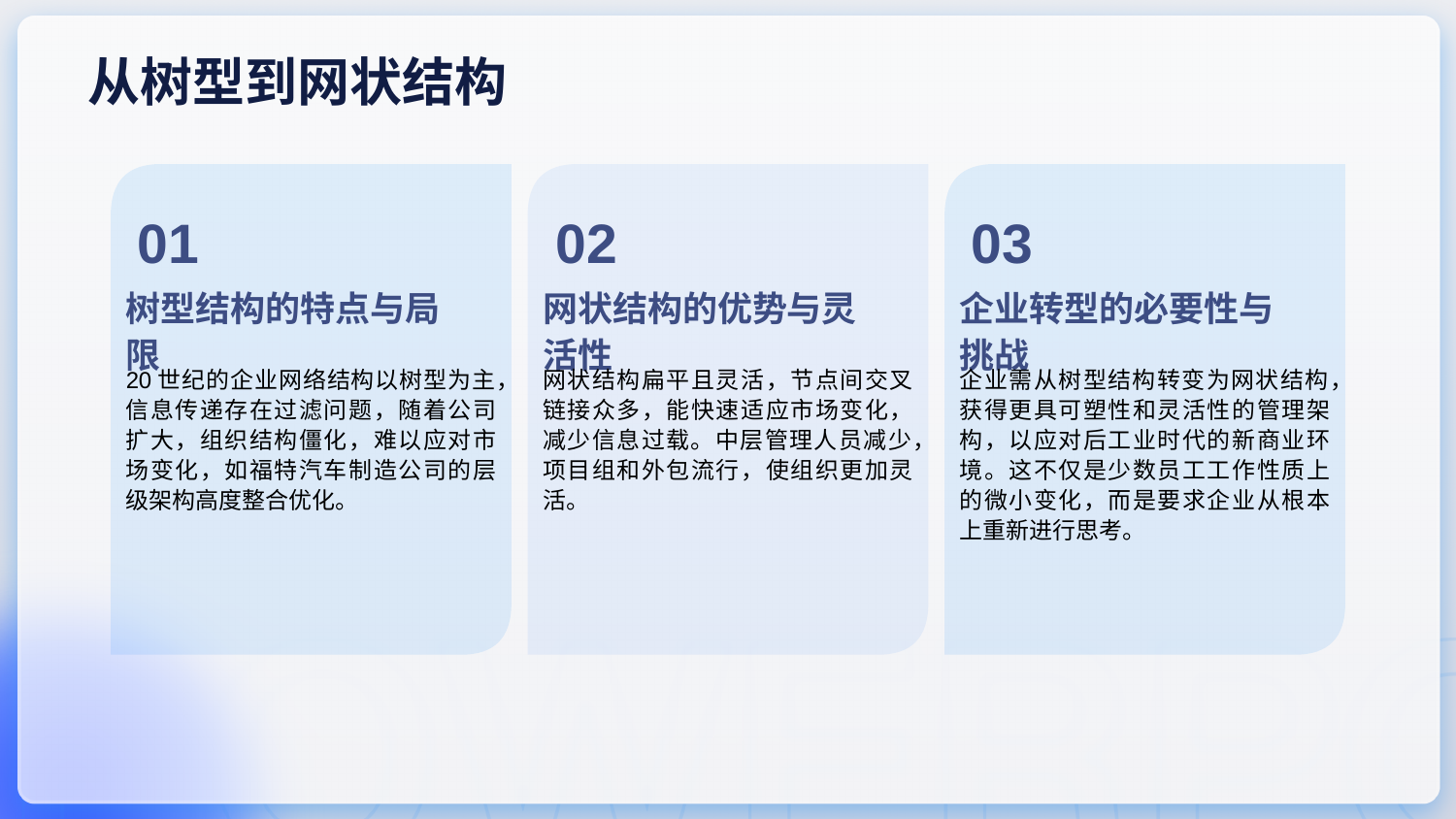

从树型到网状结构

01
02
03
树型结构的特点与局限
网状结构的优势与灵活性
企业转型的必要性与挑战
20世纪的企业网络结构以树型为主，信息传递存在过滤问题，随着公司扩大，组织结构僵化，难以应对市场变化，如福特汽车制造公司的层级架构高度整合优化。
网状结构扁平且灵活，节点间交叉链接众多，能快速适应市场变化，减少信息过载。中层管理人员减少，项目组和外包流行，使组织更加灵活。
企业需从树型结构转变为网状结构，获得更具可塑性和灵活性的管理架构，以应对后工业时代的新商业环境。这不仅是少数员工工作性质上的微小变化，而是要求企业从根本上重新进行思考。